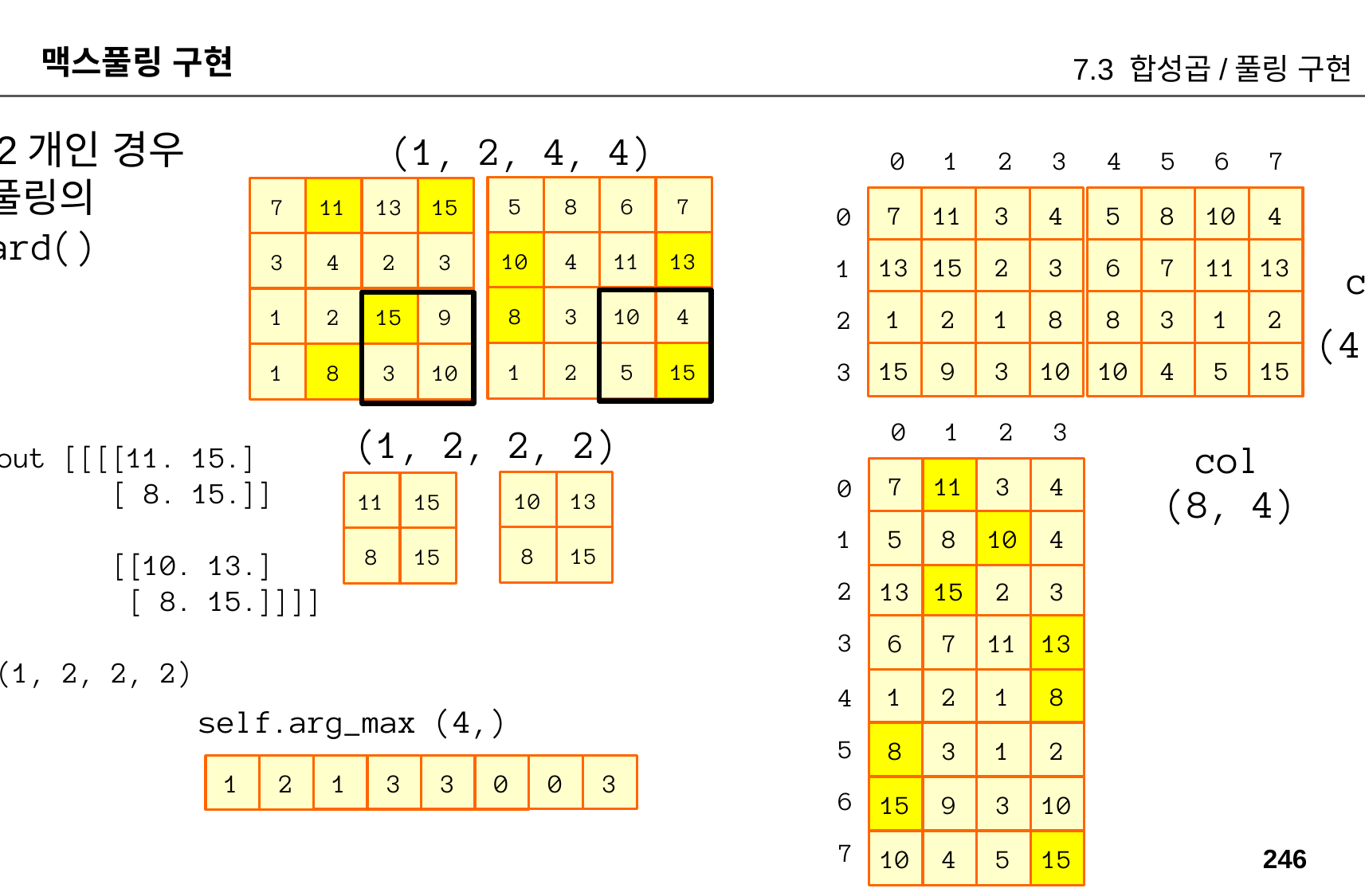

맥스풀링 구현
7.3 합성곱/풀링 구현
채널 2개인 경우
맥스 풀링의
forward()
(1, 2, 4, 4)
0
1
2
3
4
5
6
7
5
8
6
7
7
11
13
15
7
11
3
4
5
8
10
4
0
10
4
11
13
3
4
2
3
13
15
2
3
6
7
11
13
1
col
8
3
10
4
1
2
15
9

1
2
1
8
8
3
1
2
2

(4, 8)
1
2
5
15
15
9
3
10
10
4
5
15
1
8
3
10
3
0
1
2
3
(1, 2, 2, 2)
col
out [[[[11. 15.]
       [ 8. 15.]]

       [[10. 13.]
        [ 8. 15.]]]]

(1, 2, 2, 2)
7
11
3
4
0
10
13
11
15
(8, 4)
5
8
10
4
1
8
15
8
15
2
13
15
2
3
3
6
7
11
13
1
2
1
8
4
self.arg_max (4,)
5
8
3
1
2
0
3
1
3
3
0
1
2
6
15
9
3
10
7
10
4
5
15